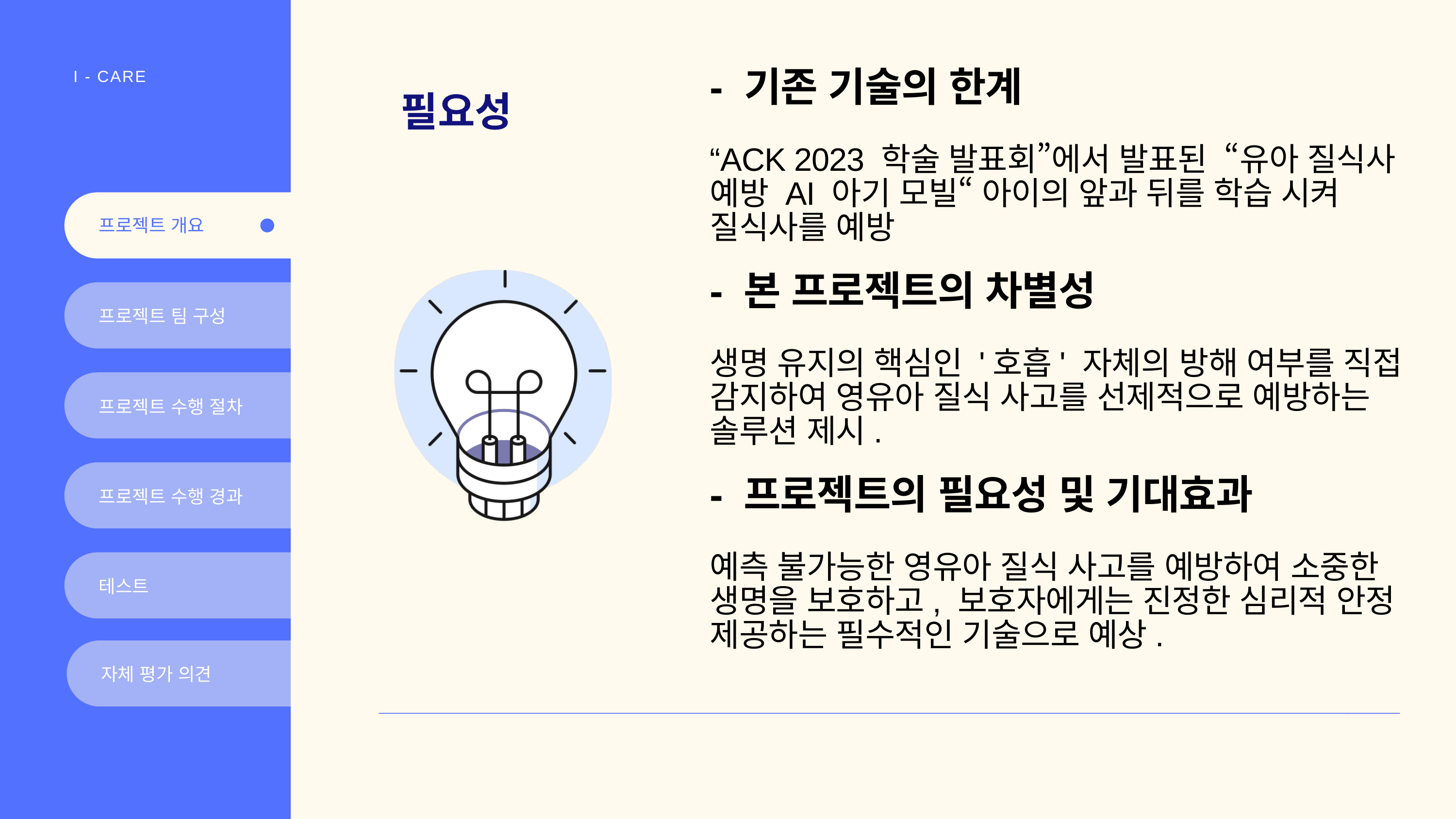

I - CARE
- 기존 기술의 한계

“ACK 2023 학술 발표회”에서 발표된  “유아 질식사 예방 AI 아기 모빌“ 아이의 앞과 뒤를 학습 시켜 질식사를 예방

- 본 프로젝트의 차별성

생명 유지의 핵심인 '호흡' 자체의 방해 여부를 직접 감지하여 영유아 질식 사고를 선제적으로 예방하는 솔루션 제시.

- 프로젝트의 필요성 및 기대효과

예측 불가능한 영유아 질식 사고를 예방하여 소중한 생명을 보호하고, 보호자에게는 진정한 심리적 안정 제공하는 필수적인 기술으로 예상.

필요성

프로젝트 개요

프로젝트 팀 구성

프로젝트 수행 절차

프로젝트 수행 경과

테스트

자체 평가 의견